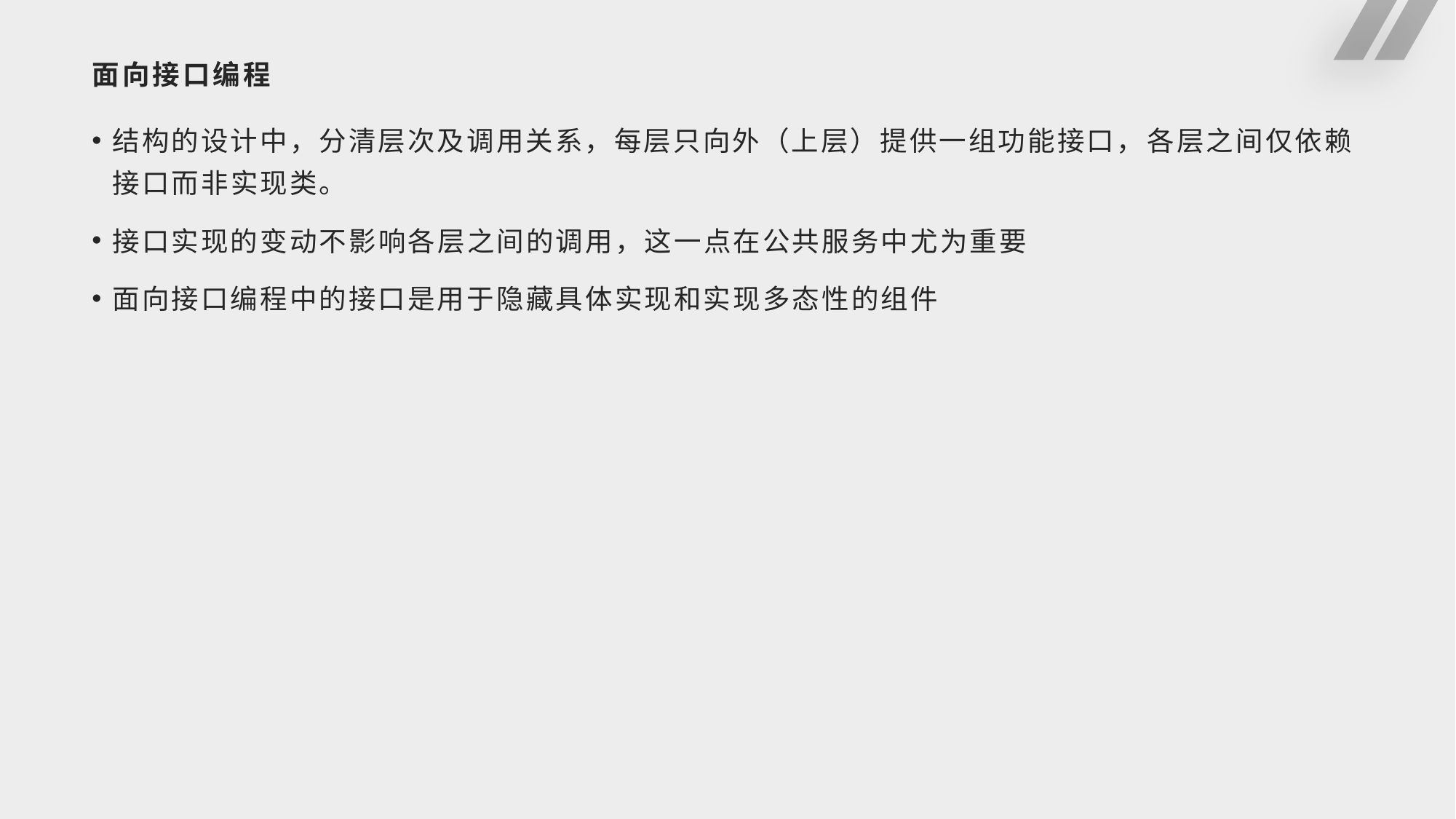

# 面向接口编程
结构的设计中，分清层次及调用关系，每层只向外（上层）提供一组功能接口，各层之间仅依赖接口而非实现类。
接口实现的变动不影响各层之间的调用，这一点在公共服务中尤为重要
面向接口编程中的接口是用于隐藏具体实现和实现多态性的组件